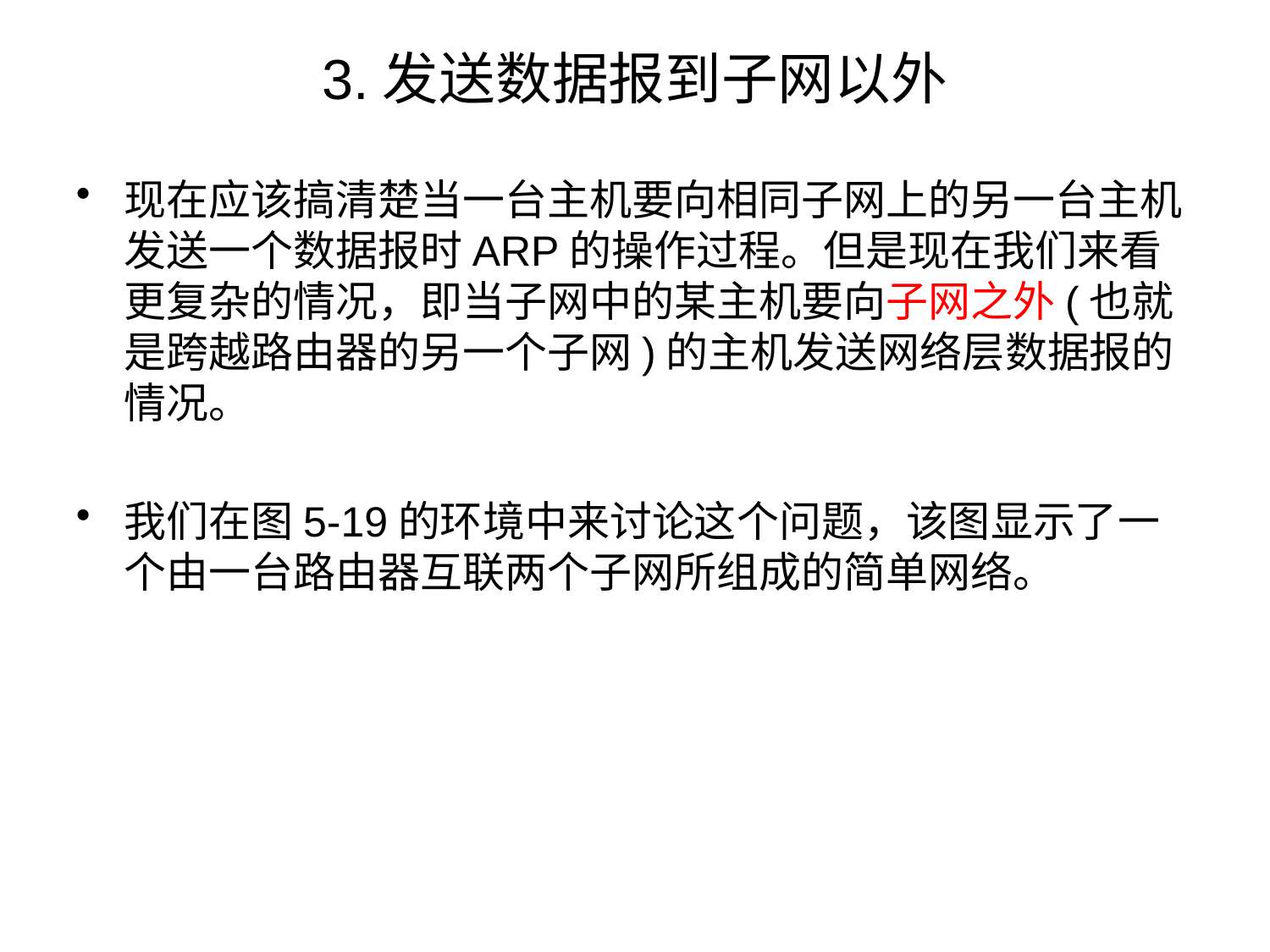

# 3.发送数据报到子网以外
现在应该搞清楚当一台主机要向相同子网上的另一台主机发送一个数据报时ARP的操作过程。但是现在我们来看更复杂的情况，即当子网中的某主机要向子网之外(也就是跨越路由器的另一个子网)的主机发送网络层数据报的情况。

我们在图5-19的环境中来讨论这个问题，该图显示了一个由一台路由器互联两个子网所组成的简单网络。